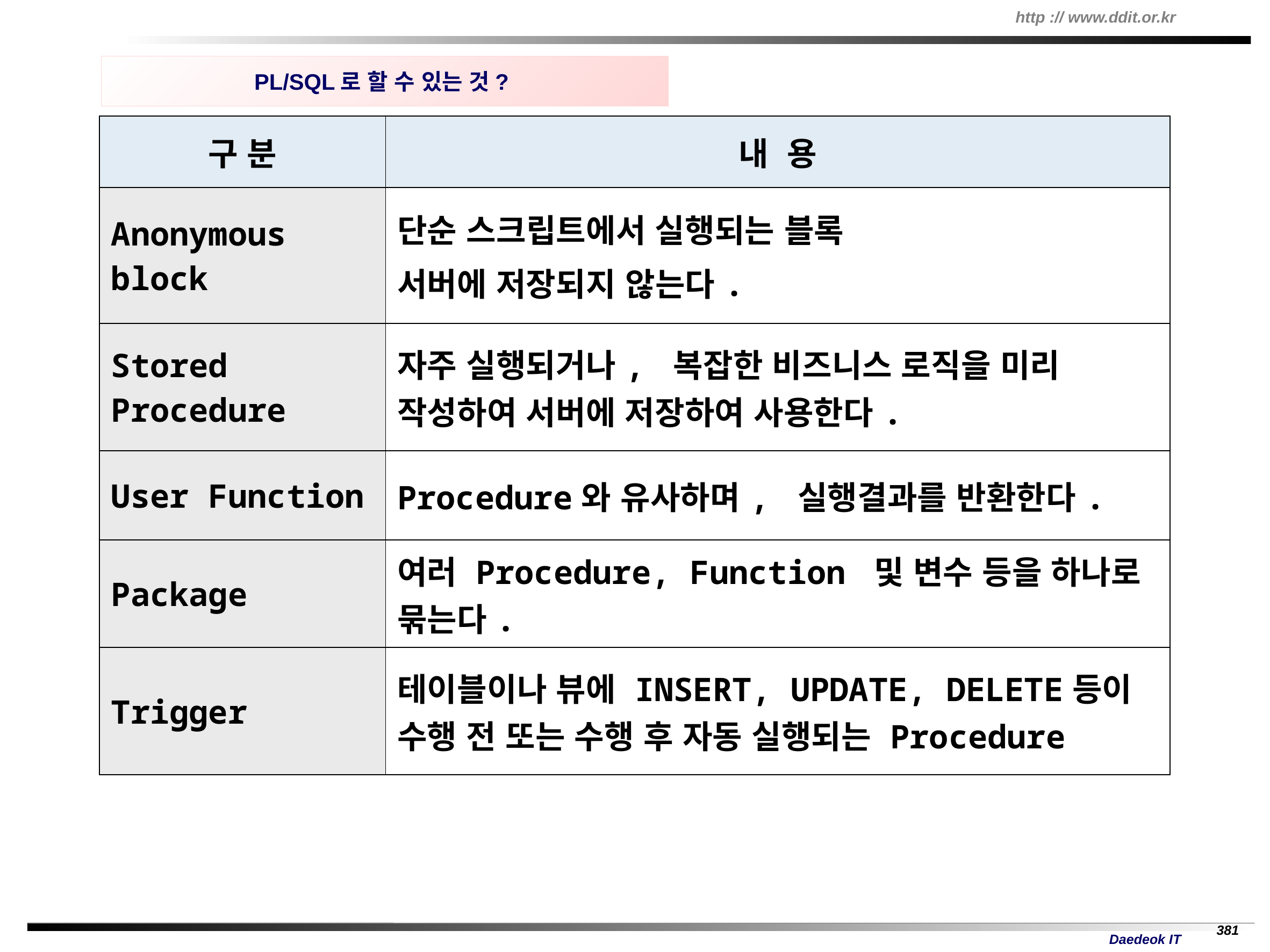

PL/SQL로 할 수 있는 것?
| 구 분 | 내 용 |
| --- | --- |
| Anonymous block | 단순 스크립트에서 실행되는 블록 서버에 저장되지 않는다. |
| Stored Procedure | 자주 실행되거나, 복잡한 비즈니스 로직을 미리 작성하여 서버에 저장하여 사용한다. |
| User Function | Procedure와 유사하며, 실행결과를 반환한다. |
| Package | 여러 Procedure, Function 및 변수 등을 하나로 묶는다. |
| Trigger | 테이블이나 뷰에 INSERT, UPDATE, DELETE등이 수행 전 또는 수행 후 자동 실행되는 Procedure |